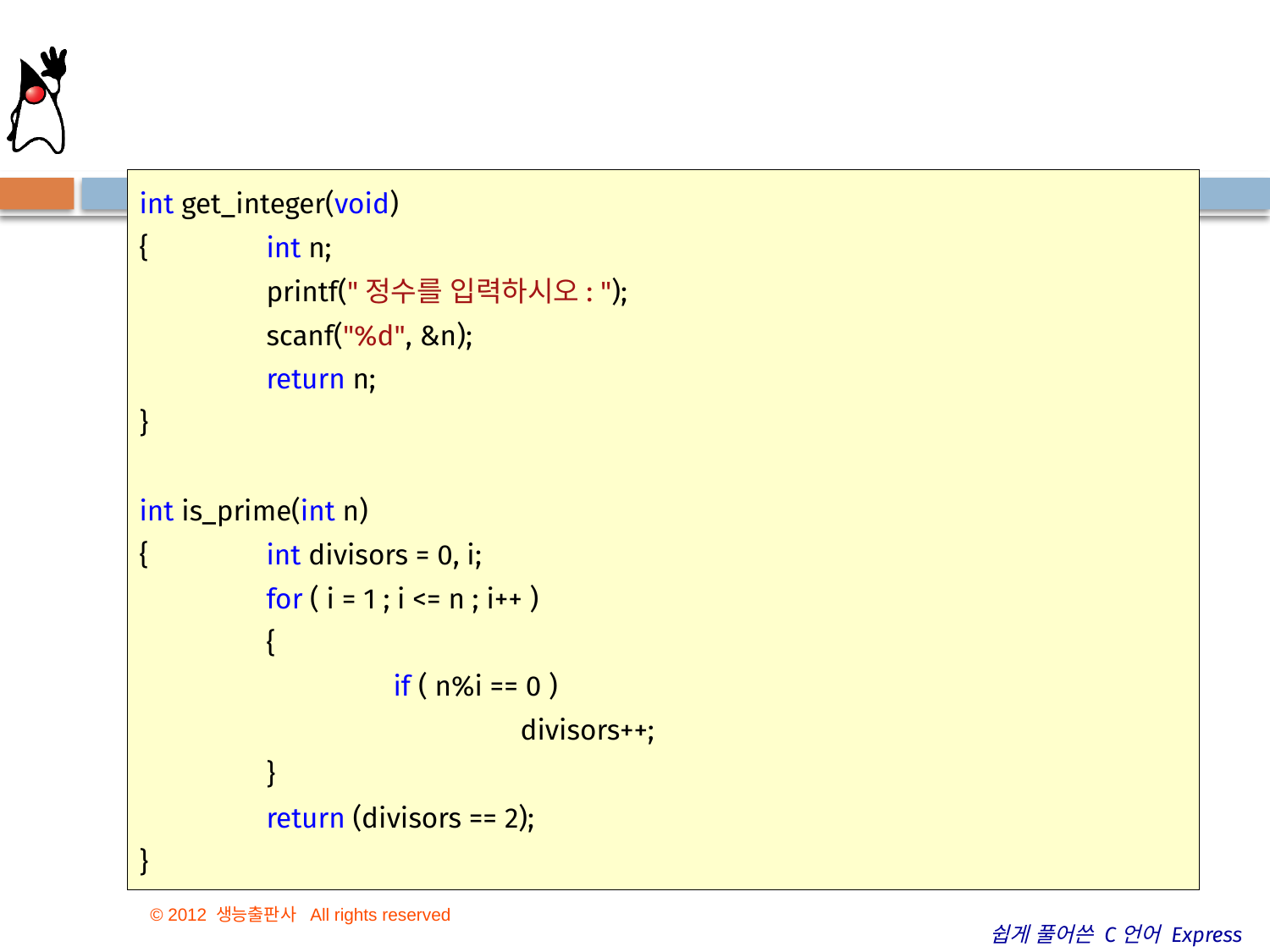

#
int get_integer(void)
{	int n;
	printf("정수를 입력하시오: ");
	scanf("%d", &n);
	return n;
}

int is_prime(int n)
{	int divisors = 0, i;
	for ( i = 1 ; i <= n ; i++ )
	{
		if ( n%i == 0 )
			divisors++;
	}
	return (divisors == 2);
}